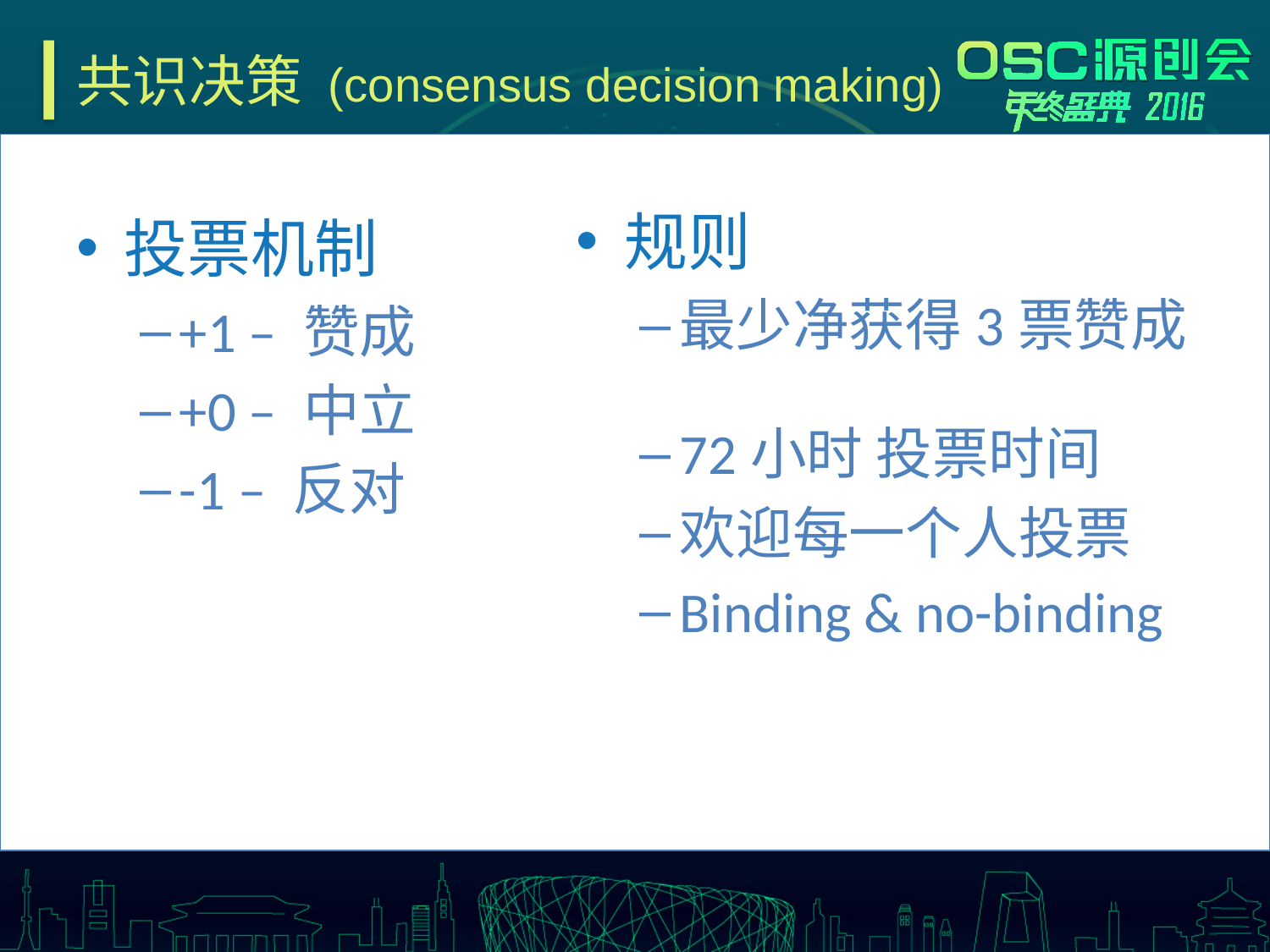

# 共识决策 (consensus decision making)
规则
最少净获得3票赞成
例外
72小时 投票时间
欢迎每一个人投票
Binding & no-binding
投票机制
+1 – 赞成
+0 – 中立
-1 – 反对